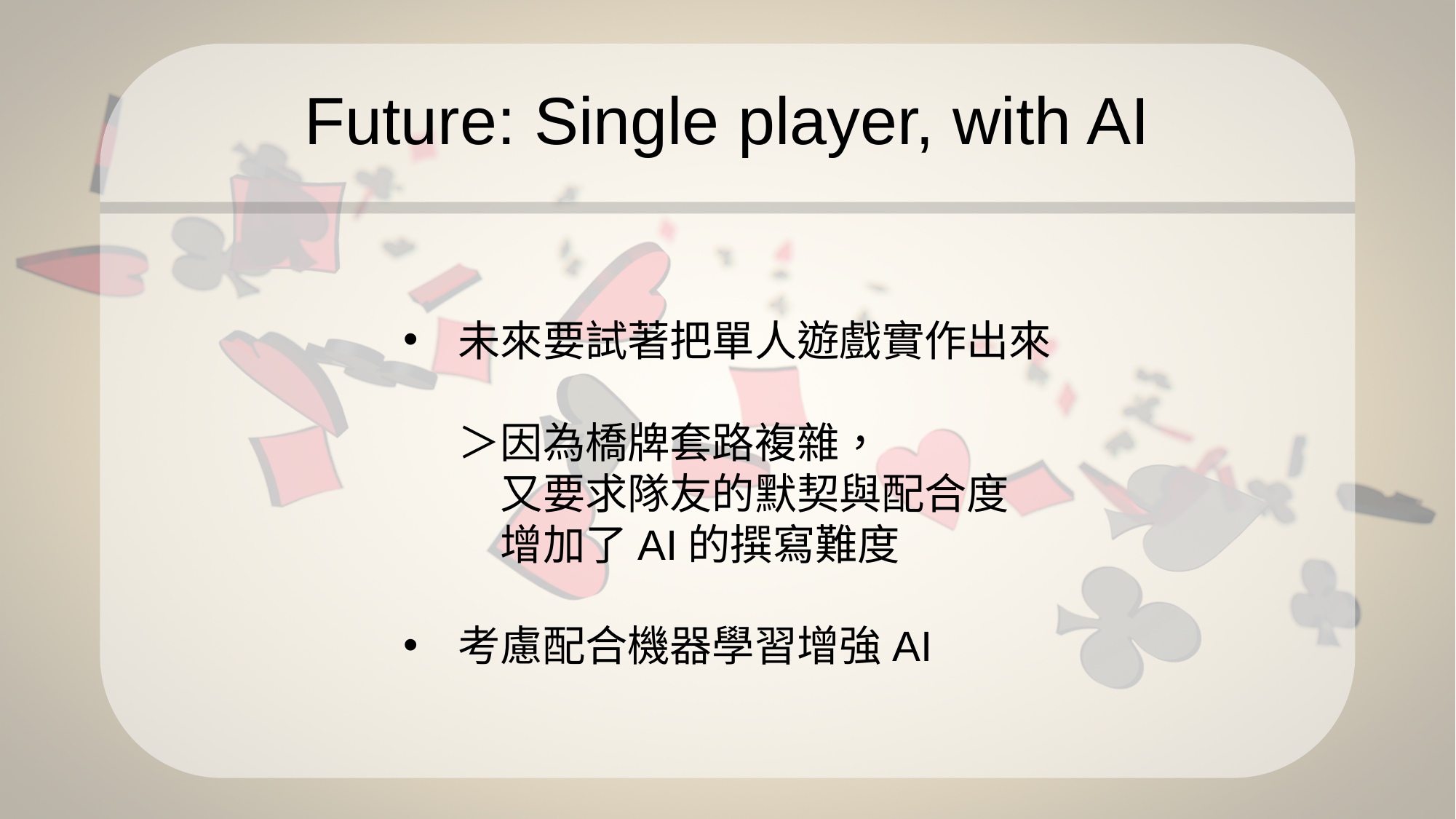

# Future: Single player, with AI
未來要試著把單人遊戲實作出來
＞因為橋牌套路複雜，
　又要求隊友的默契與配合度
　增加了AI的撰寫難度

考慮配合機器學習增強AI